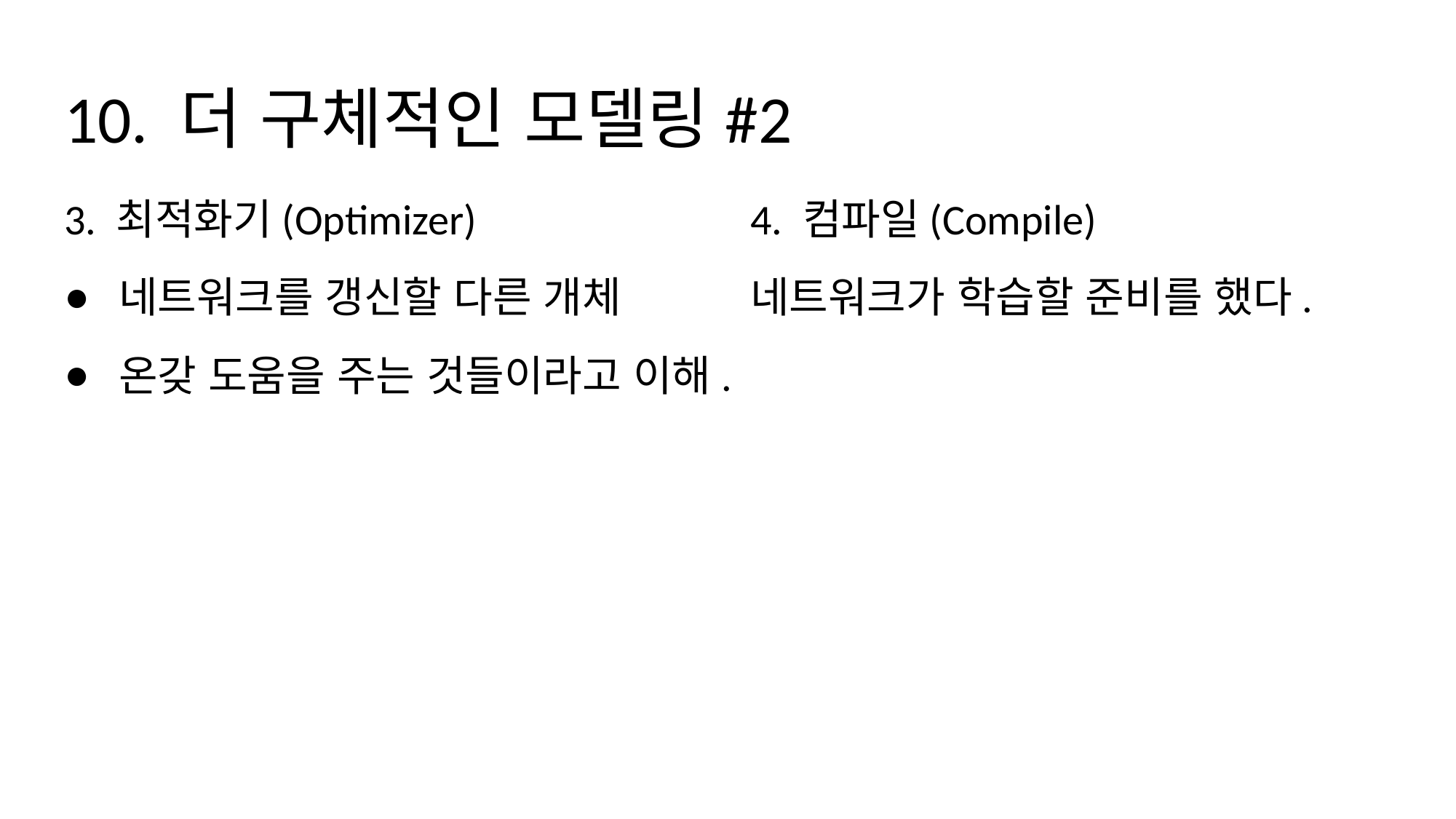

# 10. 더 구체적인 모델링#2
3. 최적화기(Optimizer)
네트워크를 갱신할 다른 개체
온갖 도움을 주는 것들이라고 이해.
4. 컴파일(Compile)
네트워크가 학습할 준비를 했다.